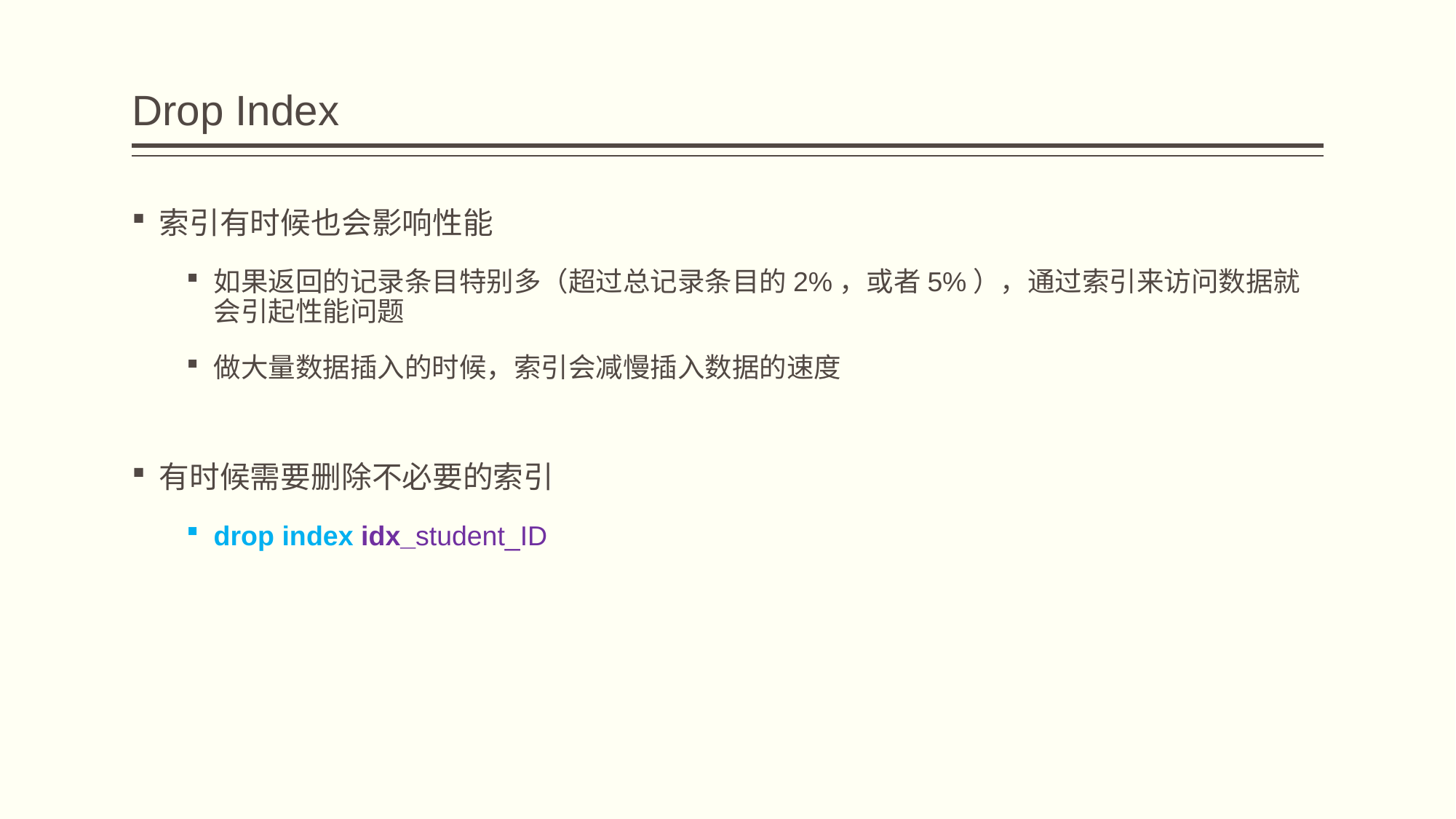

# Drop Index
索引有时候也会影响性能
如果返回的记录条目特别多（超过总记录条目的2%，或者5%），通过索引来访问数据就会引起性能问题
做大量数据插入的时候，索引会减慢插入数据的速度

有时候需要删除不必要的索引
drop index idx_student_ID